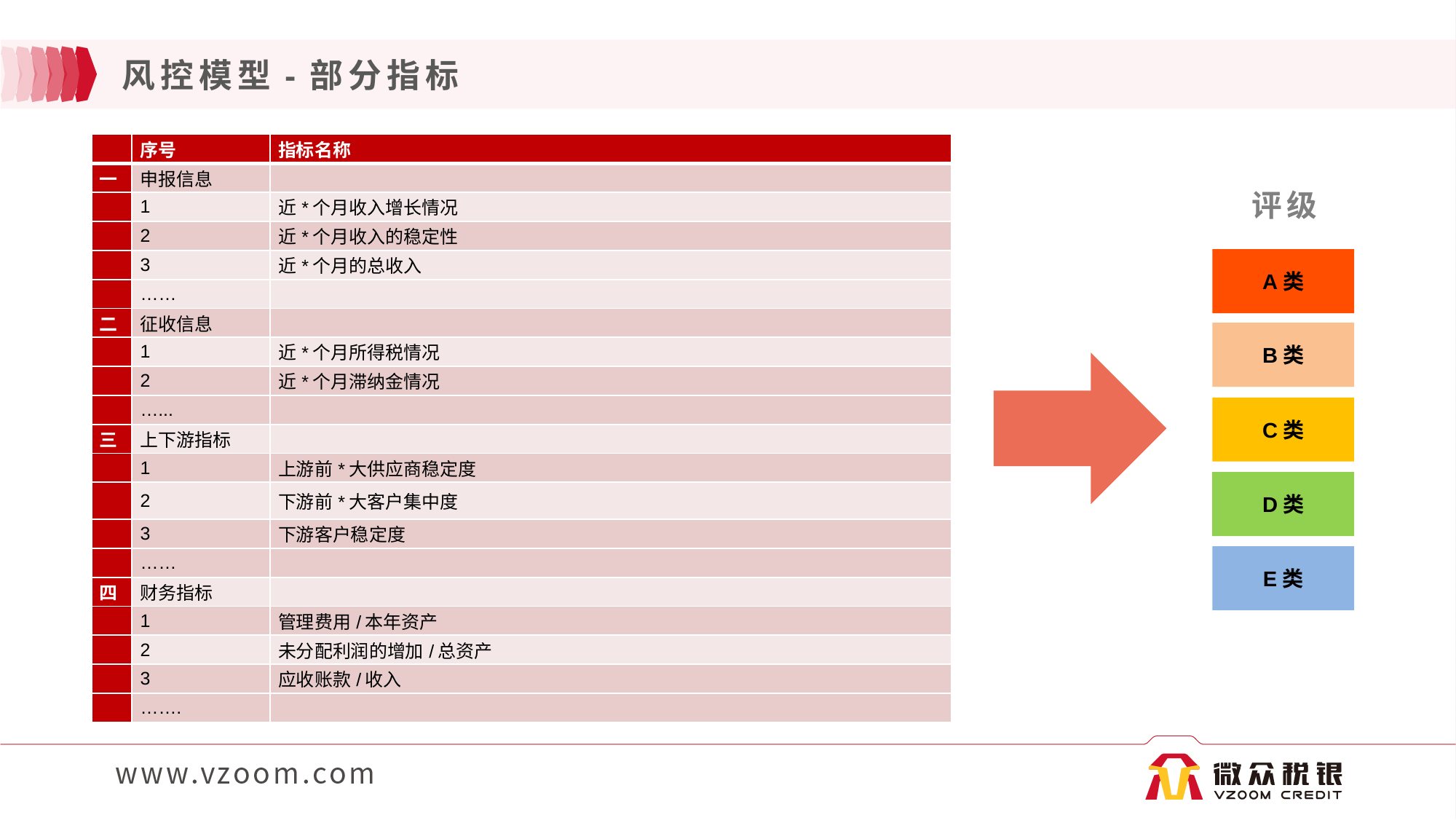

# 风控模型-部分指标
|  | 序号 | 指标名称 |
| --- | --- | --- |
| 一 | 申报信息 |  |
|  | 1 | 近\*个月收入增长情况 |
|  | 2 | 近\*个月收入的稳定性 |
|  | 3 | 近\*个月的总收入 |
|  | …… |  |
| 二 | 征收信息 |  |
|  | 1 | 近\*个月所得税情况 |
|  | 2 | 近\*个月滞纳金情况 |
|  | …... |  |
| 三 | 上下游指标 |  |
|  | 1 | 上游前\*大供应商稳定度 |
|  | 2 | 下游前\*大客户集中度 |
|  | 3 | 下游客户稳定度 |
|  | …… |  |
| 四 | 财务指标 |  |
|  | 1 | 管理费用/本年资产 |
|  | 2 | 未分配利润的增加/总资产 |
|  | 3 | 应收账款/收入 |
|  | ……. |  |
评级
A类
B类

C类
D类
E类